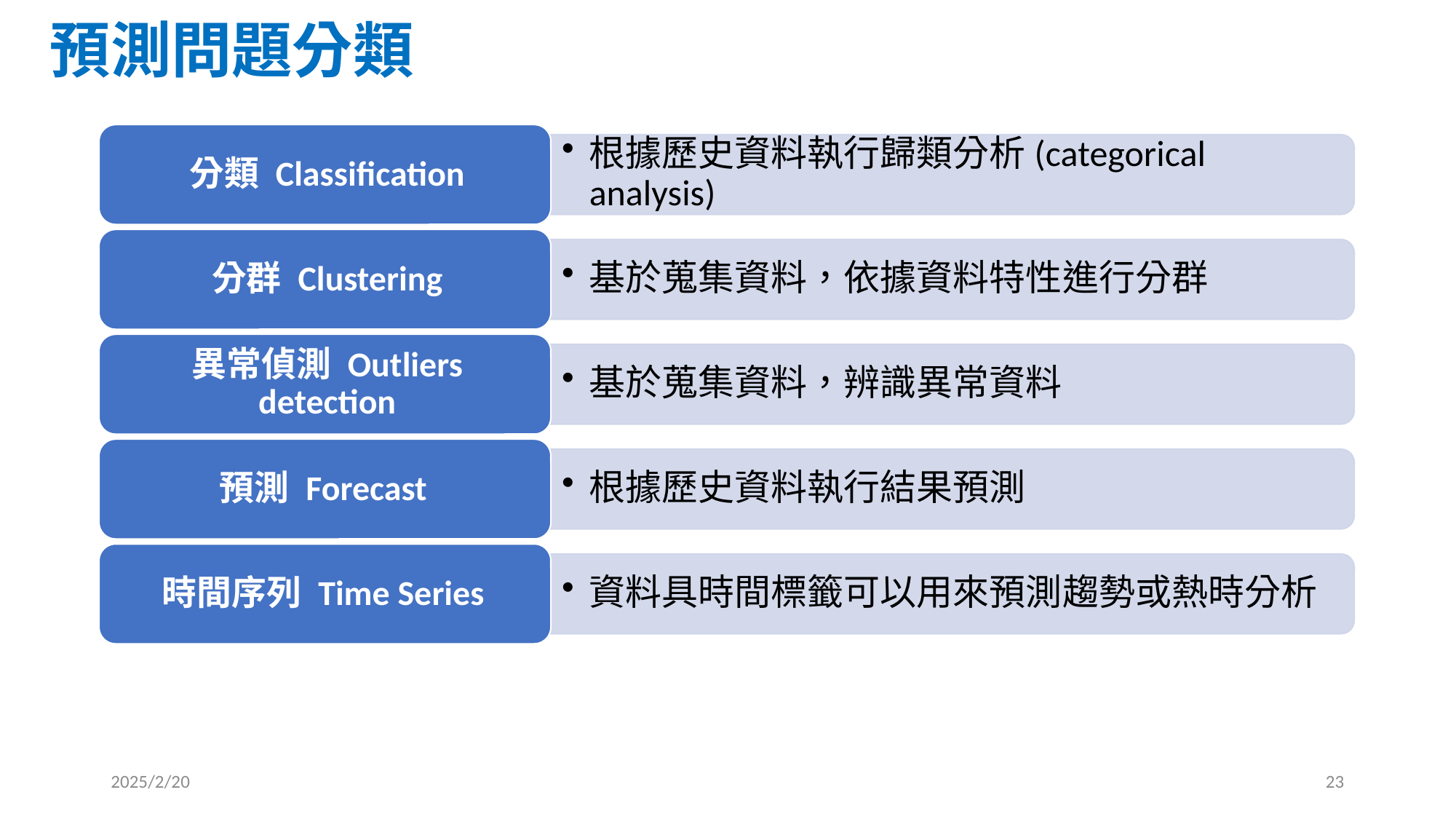

# 預測問題分類
根據歷史資料執行歸類分析(categorical analysis)
分類 Classification
基於蒐集資料，依據資料特性進行分群
分群 Clustering
基於蒐集資料，辨識異常資料
異常偵測 Outliers detection
根據歷史資料執行結果預測
預測 Forecast
資料具時間標籤可以用來預測趨勢或熱時分析
時間序列 Time Series
2025/2/20
23